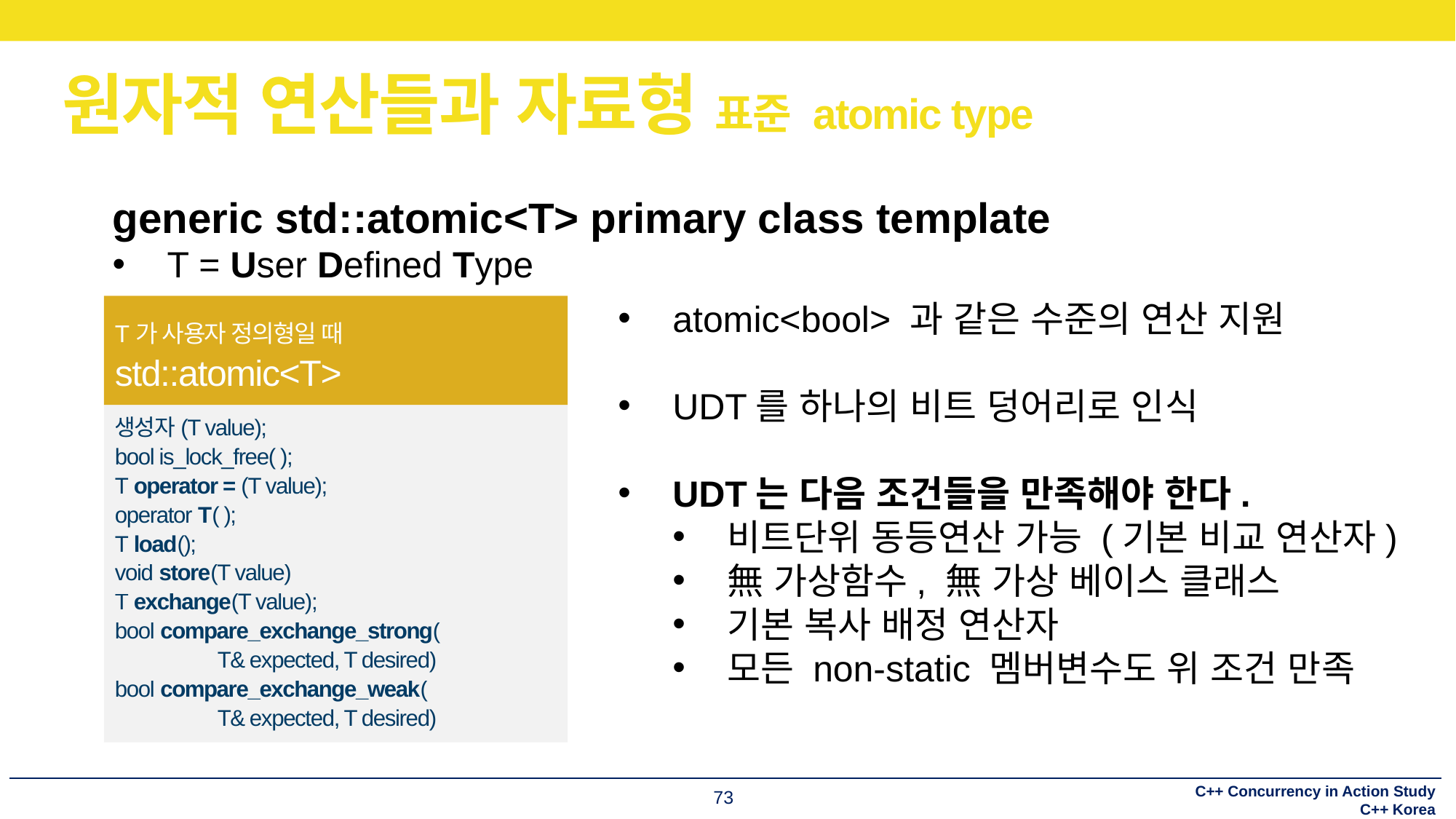

# 원자적 연산들과 자료형 표준 atomic type
generic std::atomic<T> primary class template
T = User Defined Type
T가 사용자 정의형일 때
std::atomic<T>
atomic<bool> 과 같은 수준의 연산 지원

UDT를 하나의 비트 덩어리로 인식

UDT는 다음 조건들을 만족해야 한다.
비트단위 동등연산 가능 (기본 비교 연산자)
無 가상함수, 無 가상 베이스 클래스
기본 복사 배정 연산자
모든 non-static 멤버변수도 위 조건 만족

생성자(T value);
bool is_lock_free( );
T operator = (T value);
operator T( );
T load();
void store(T value)
T exchange(T value);
bool compare_exchange_strong(
	T& expected, T desired)
bool compare_exchange_weak(
	T& expected, T desired)
73